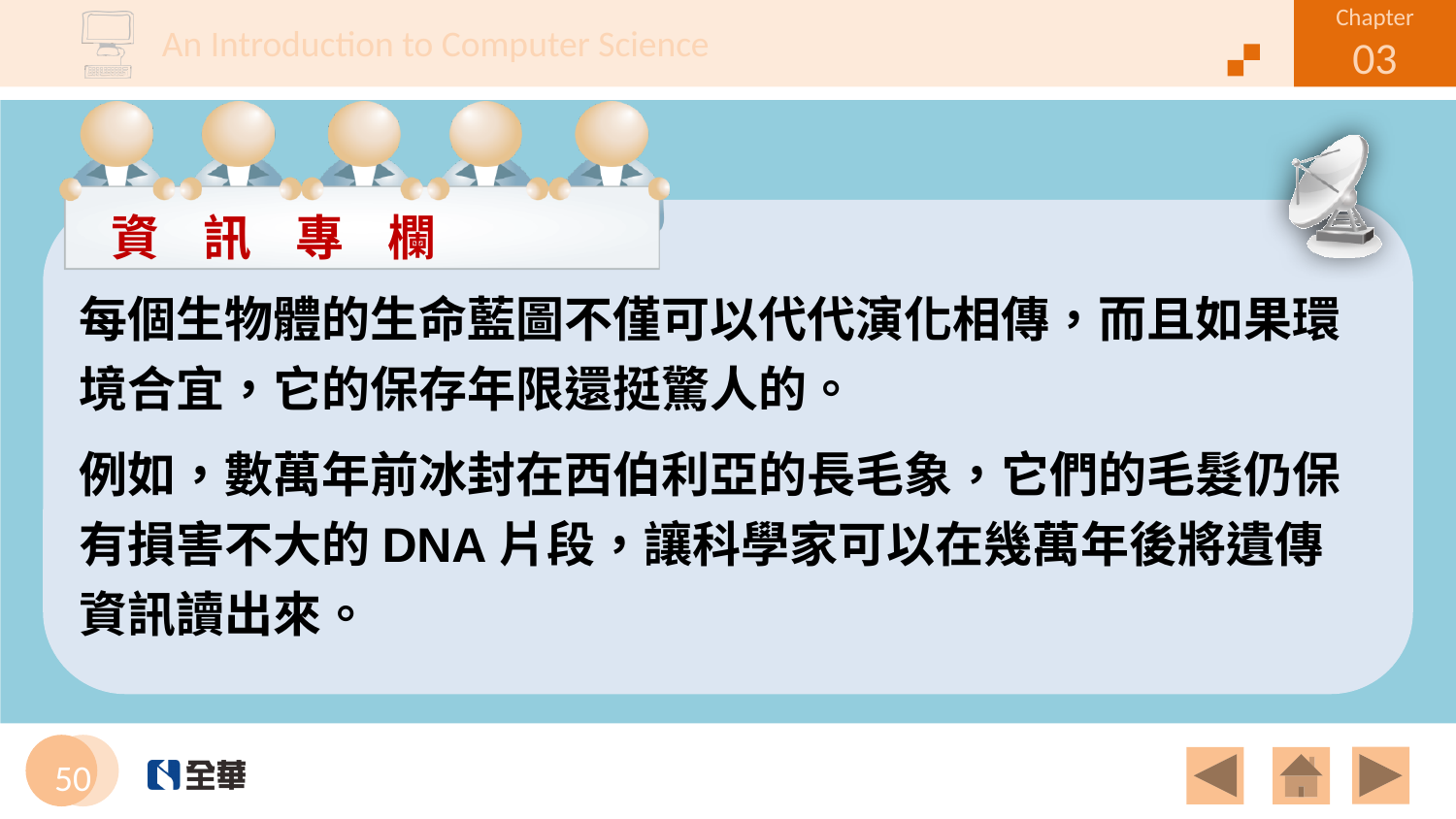

每個生物體的生命藍圖不僅可以代代演化相傳，而且如果環境合宜，它的保存年限還挺驚人的。
例如，數萬年前冰封在西伯利亞的長毛象，它們的毛髮仍保有損害不大的DNA片段，讓科學家可以在幾萬年後將遺傳資訊讀出來。